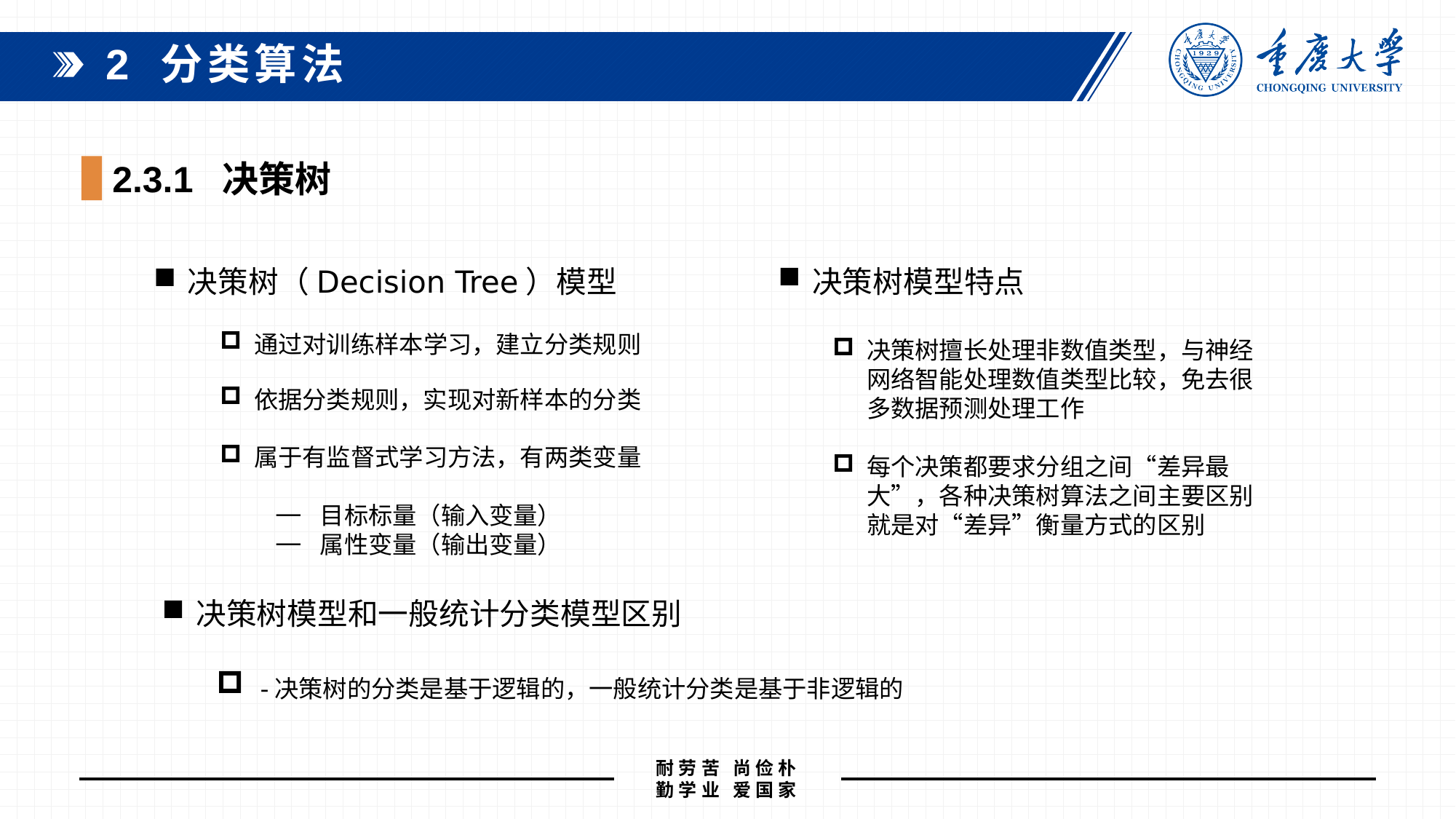

2 分类算法
2.3.1  决策树
决策树模型特点

决策树擅长处理非数值类型，与神经网络智能处理数值类型比较，免去很多数据预测处理工作

每个决策都要求分组之间“差异最大”，各种决策树算法之间主要区别就是对“差异”衡量方式的区别
决策树（Decision Tree）模型
通过对训练样本学习，建立分类规则
依据分类规则，实现对新样本的分类
属于有监督式学习方法，有两类变量

 目标标量（输入变量）
 属性变量（输出变量）
决策树模型和一般统计分类模型区别

 -决策树的分类是基于逻辑的，一般统计分类是基于非逻辑的